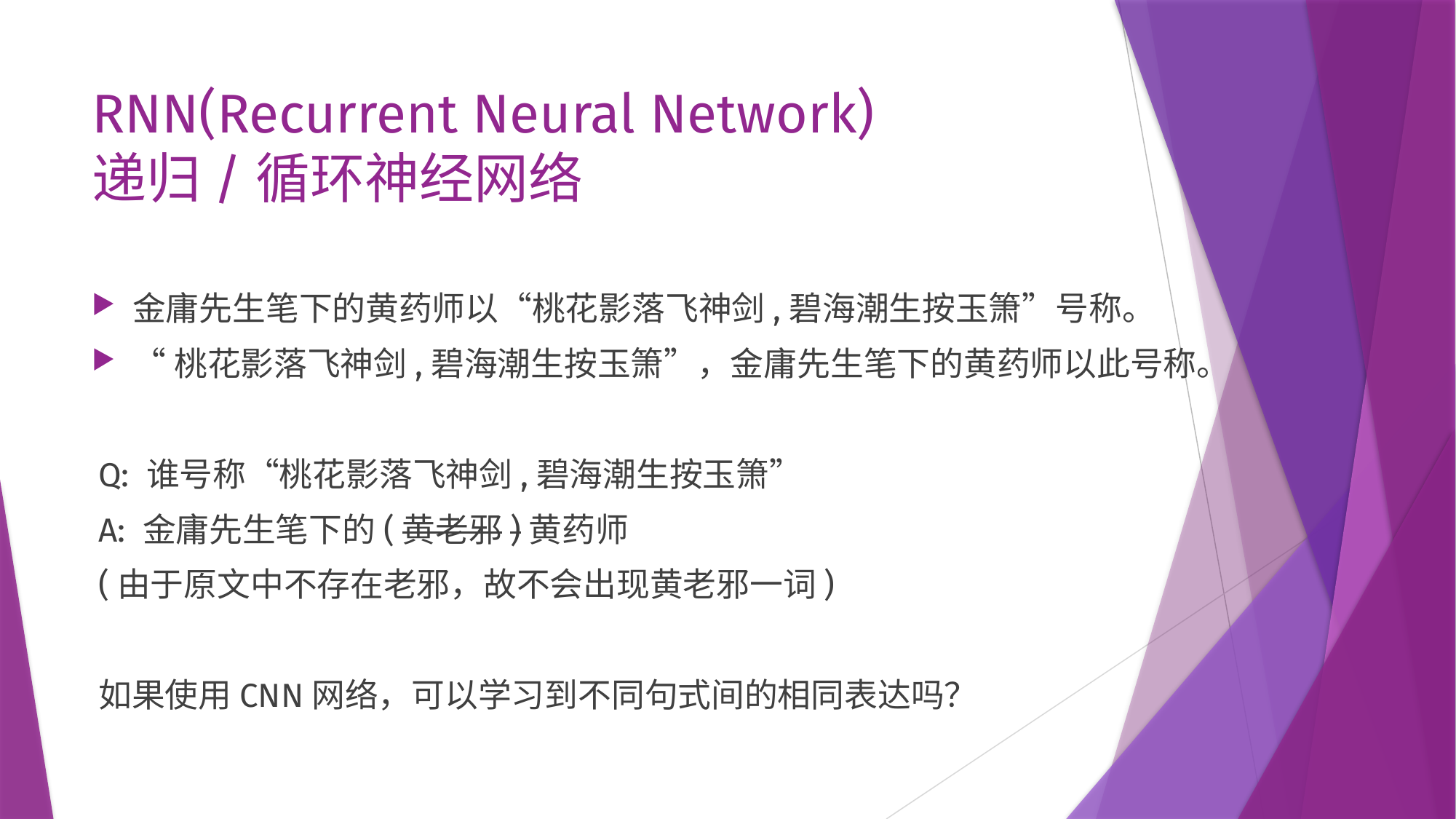

# RNN(Recurrent Neural Network) 递归/循环神经网络

金庸先生笔下的黄药师以“桃花影落飞神剑,碧海潮生按玉箫”号称。
“桃花影落飞神剑,碧海潮生按玉箫”，金庸先生笔下的黄药师以此号称。

Q: 谁号称“桃花影落飞神剑,碧海潮生按玉箫”
A: 金庸先生笔下的(黄老邪)黄药师
(由于原文中不存在老邪，故不会出现黄老邪一词)

如果使用CNN网络，可以学习到不同句式间的相同表达吗？